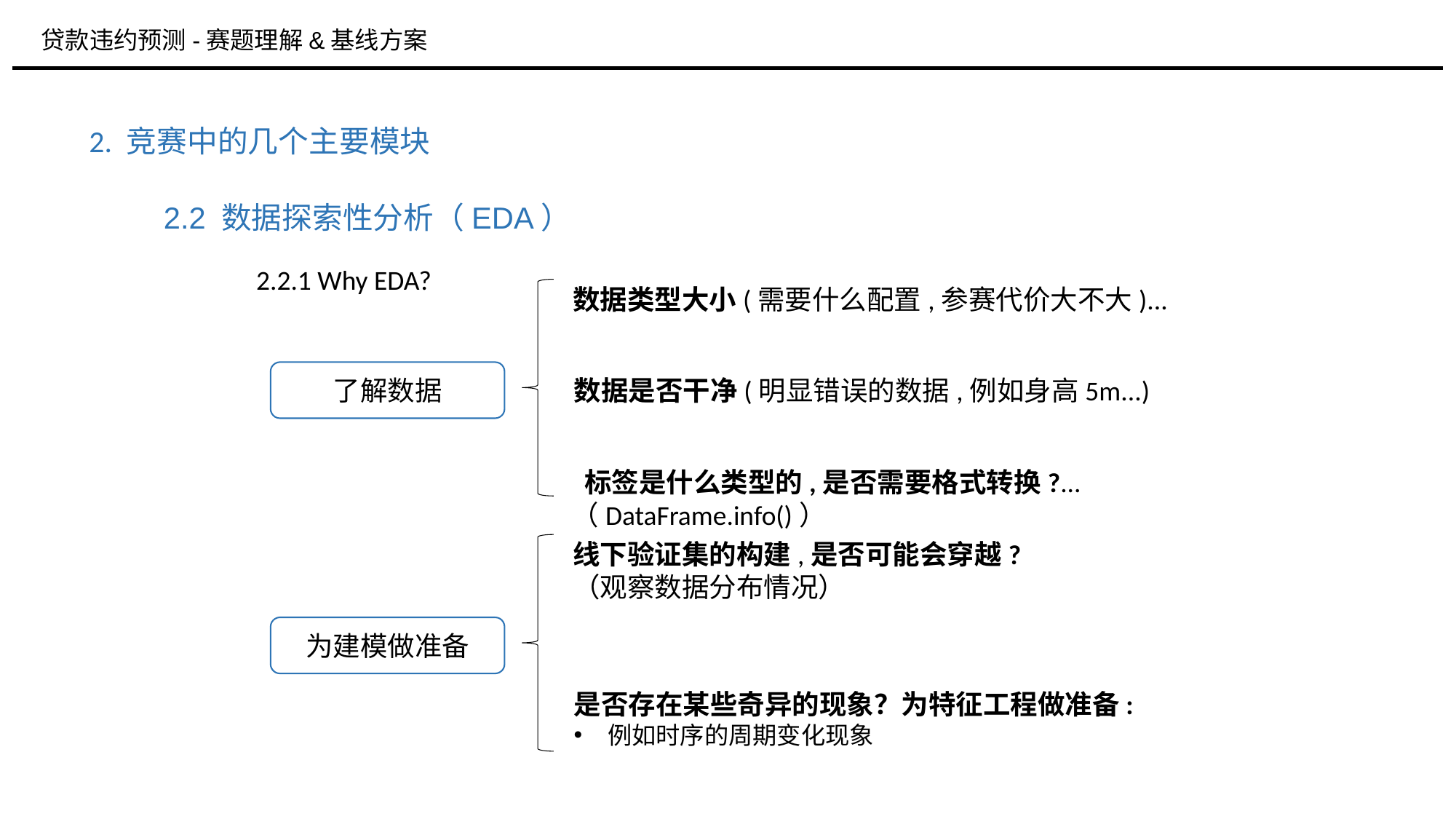

贷款违约预测-赛题理解&基线方案
2. 竞赛中的几个主要模块
2.2 数据探索性分析（EDA）
2.2.1 Why EDA?
数据类型大小(需要什么配置,参赛代价大不大)...

了解数据
数据是否干净(明显错误的数据,例如身高5m...)
 标签是什么类型的,是否需要格式转换?...（DataFrame.info()）
线下验证集的构建,是否可能会穿越?
（观察数据分布情况）

为建模做准备
是否存在某些奇异的现象？为特征工程做准备:
例如时序的周期变化现象